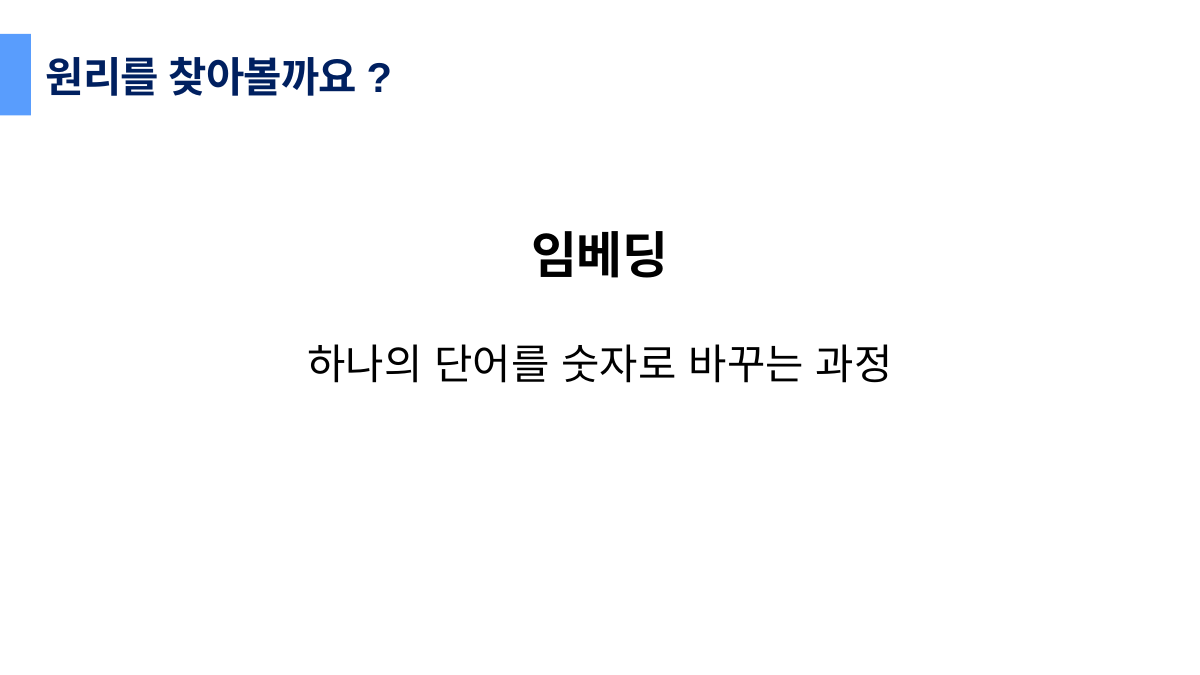

원리를 찾아볼까요?
임베딩
하나의 단어를 숫자로 바꾸는 과정